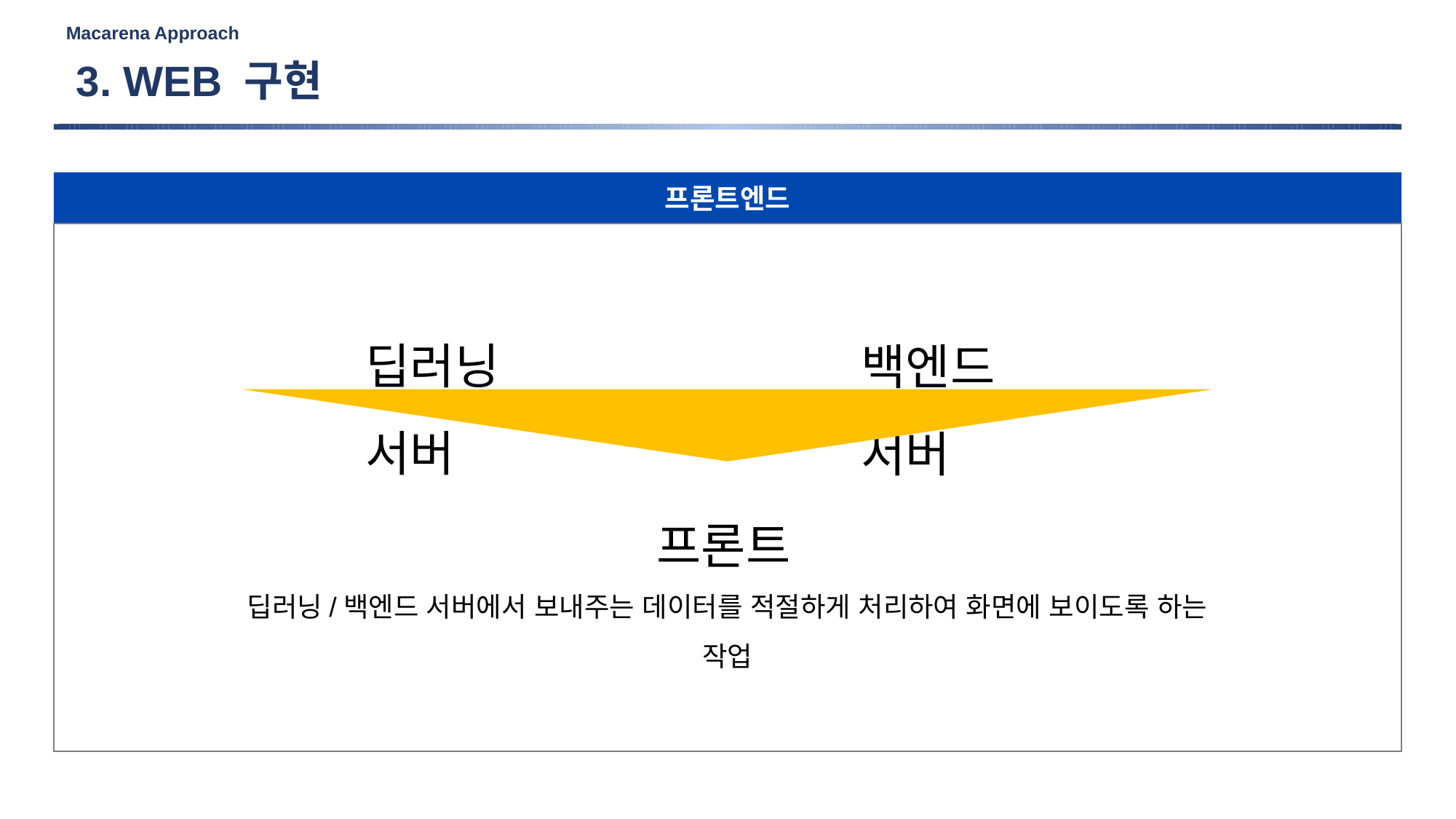

Macarena Approach
3. WEB 구현

프론트엔드

딥러닝 서버
백엔드 서버

프론트
딥러닝/백엔드 서버에서 보내주는 데이터를 적절하게 처리하여 화면에 보이도록 하는 작업